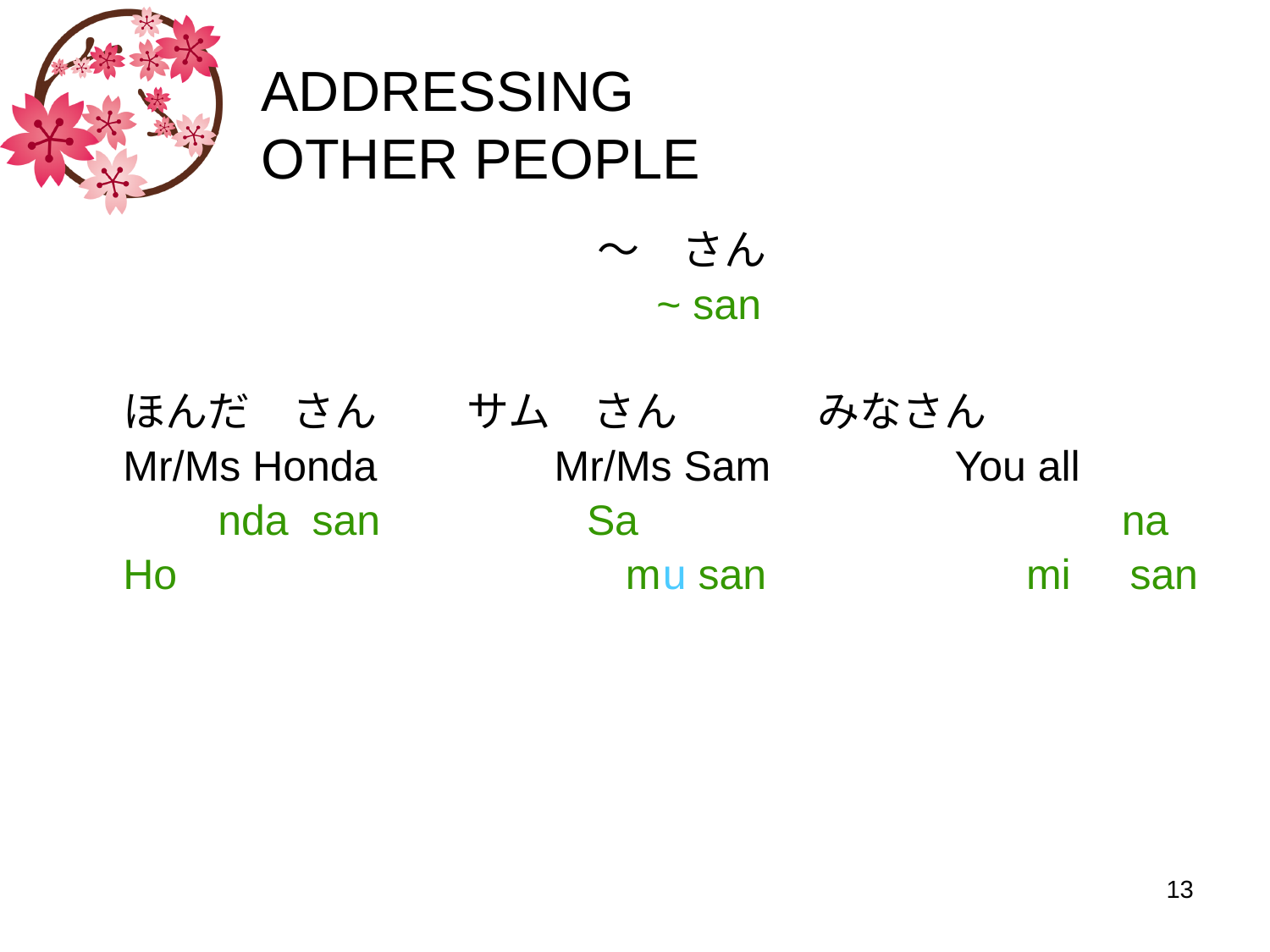

# ADDRESSING OTHER PEOPLE
〜　さん
                                             ~ san

ほんだ　さん	　サム　さん	　　　 みなさん
Mr/Ms Honda               Mr/Ms Sam　　　	 You all
　　nda  san　　　     Sa			                na
Ho                                      mu san                      mi     san
13